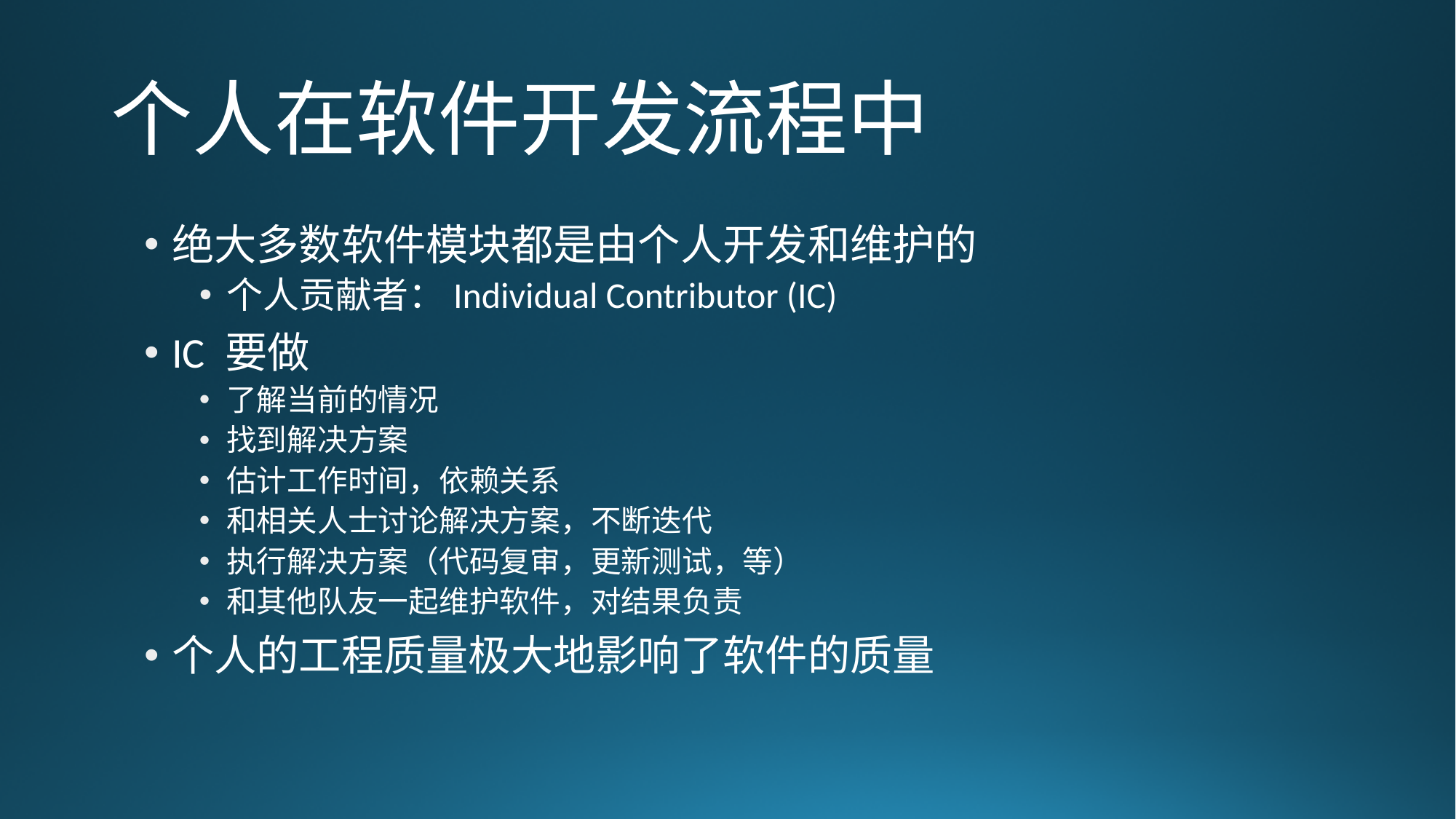

# 个人在软件开发流程中
绝大多数软件模块都是由个人开发和维护的
个人贡献者：Individual Contributor (IC)
IC 要做
了解当前的情况
找到解决方案
估计工作时间，依赖关系
和相关人士讨论解决方案，不断迭代
执行解决方案（代码复审，更新测试，等）
和其他队友一起维护软件，对结果负责
个人的工程质量极大地影响了软件的质量